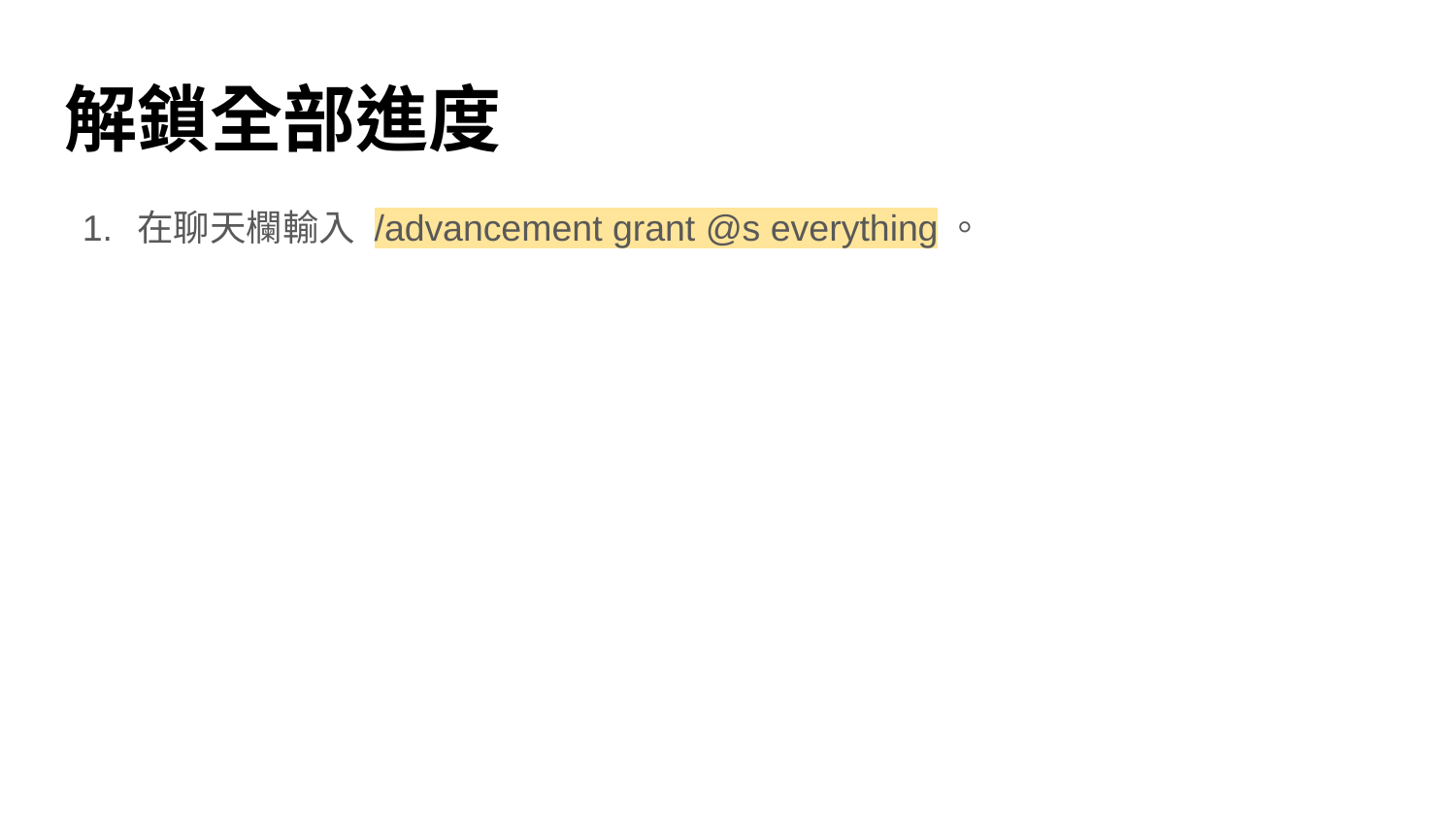

# 解鎖全部進度
在聊天欄輸入 /advancement grant @s everything。